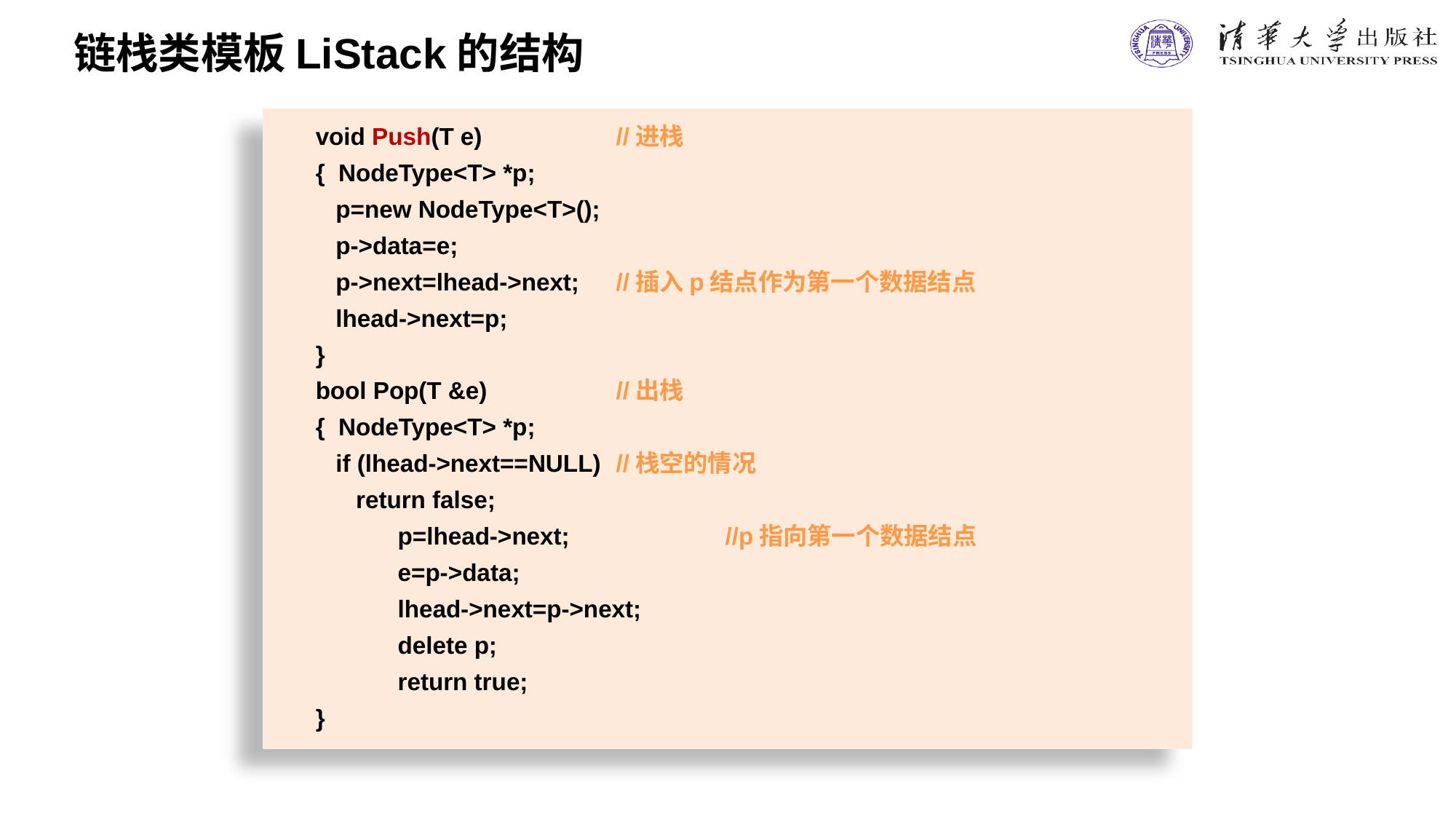

链栈类模板LiStack的结构
    void Push(T e)		//进栈
    {  NodeType<T> *p;
       p=new NodeType<T>();
       p->data=e;
       p->next=lhead->next;	//插入p结点作为第一个数据结点
       lhead->next=p;
    }
    bool Pop(T &e)		//出栈
    {  NodeType<T> *p;
       if (lhead->next==NULL)	//栈空的情况
          return false;
	p=lhead->next;		//p指向第一个数据结点
	e=p->data;
	lhead->next=p->next;
	delete p;
	return true;
    }